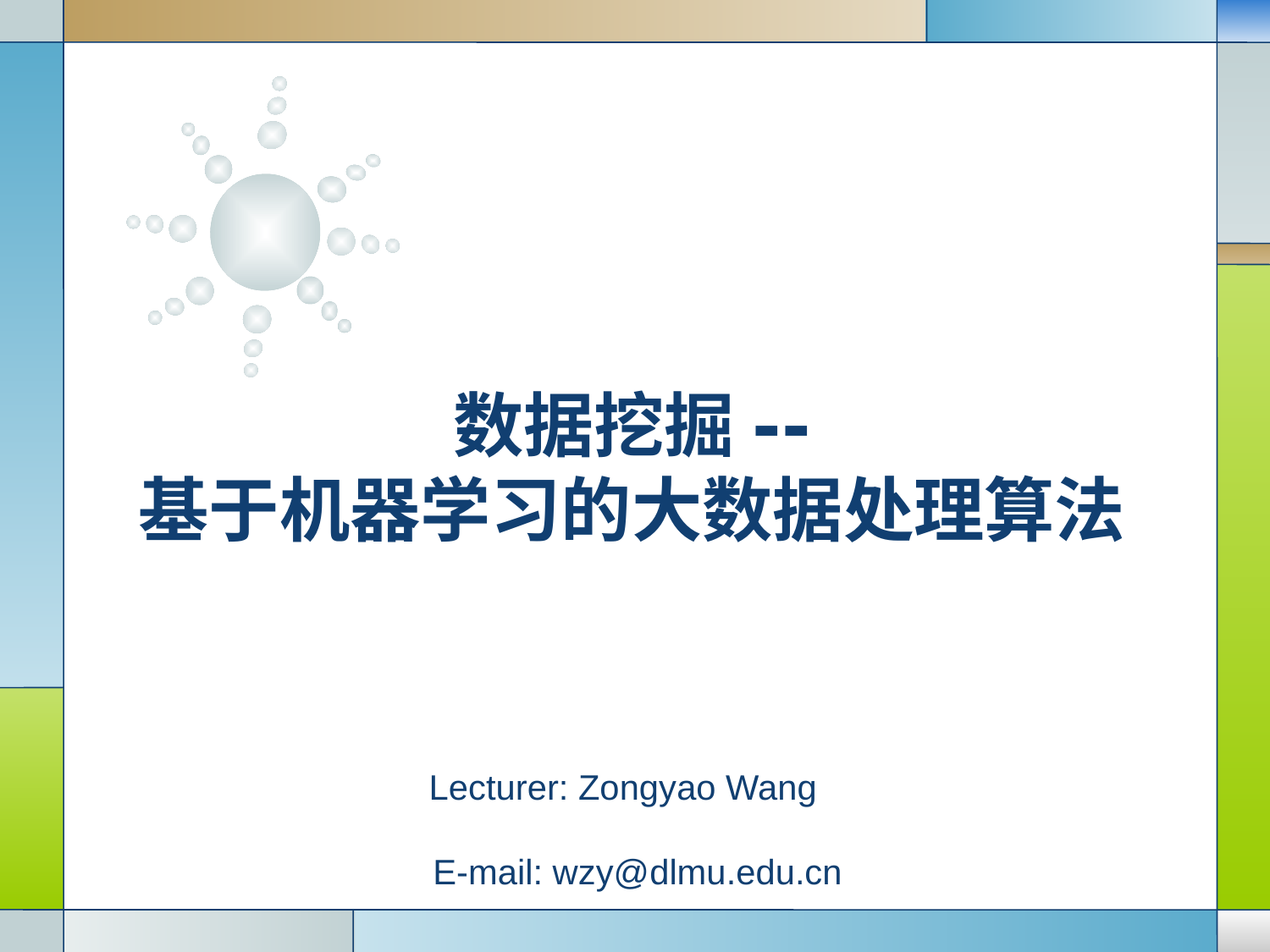

# 数据挖掘-- 基于机器学习的大数据处理算法
Lecturer: Zongyao Wang

 E-mail: wzy@dlmu.edu.cn